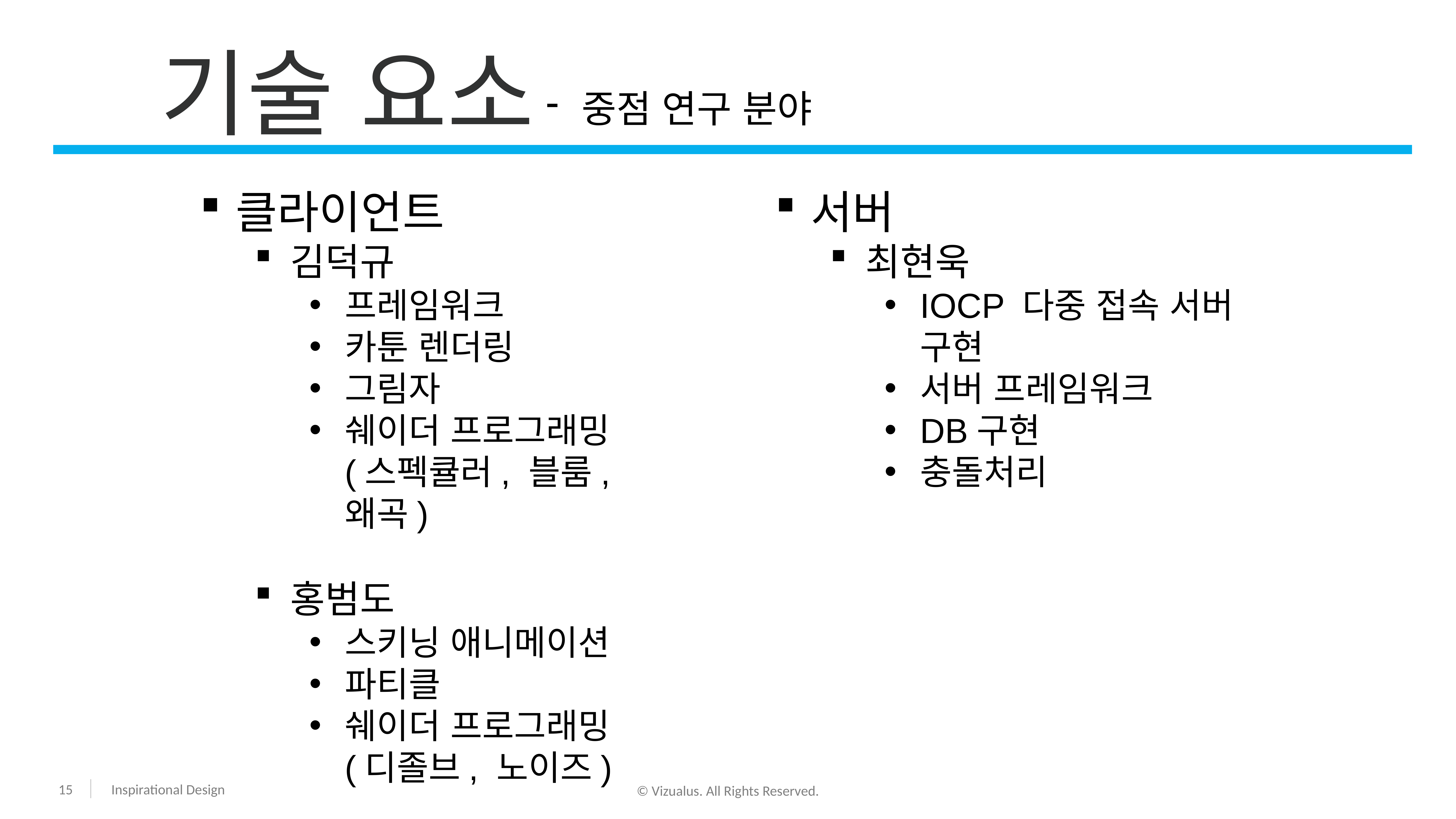

기술 요소
중점 연구 분야

클라이언트
김덕규
프레임워크
카툰 렌더링
그림자
쉐이더 프로그래밍 (스펙큘러, 블룸, 왜곡)

홍범도
스키닝 애니메이션
파티클
쉐이더 프로그래밍 (디졸브, 노이즈)
서버
최현욱
IOCP 다중 접속 서버 구현
서버 프레임워크
DB구현
충돌처리
15
© Vizualus. All Rights Reserved.